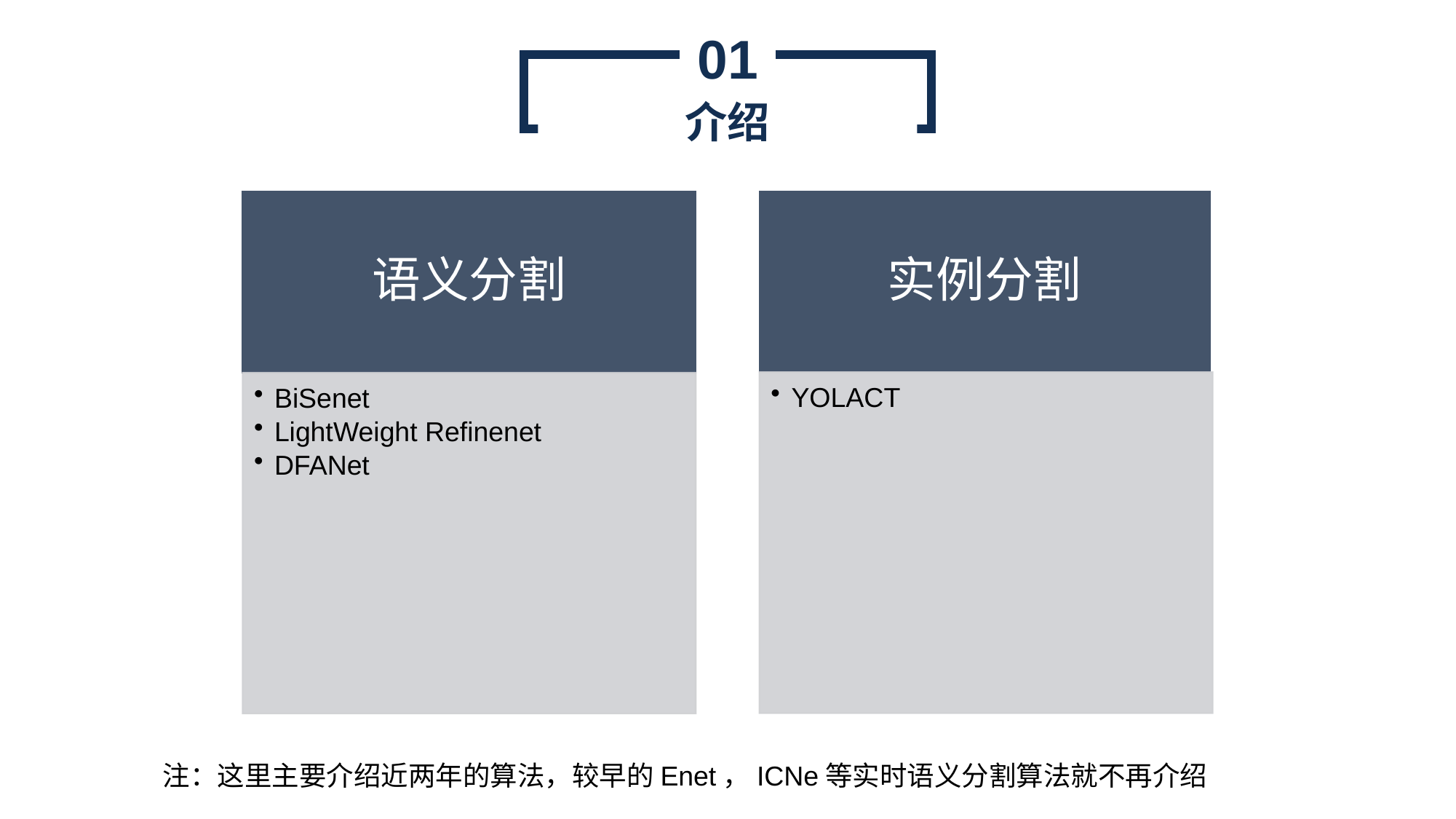

01

介绍
语义分割
BiSenet
LightWeight Refinenet
DFANet
实例分割
YOLACT
注：这里主要介绍近两年的算法，较早的Enet，ICNe等实时语义分割算法就不再介绍